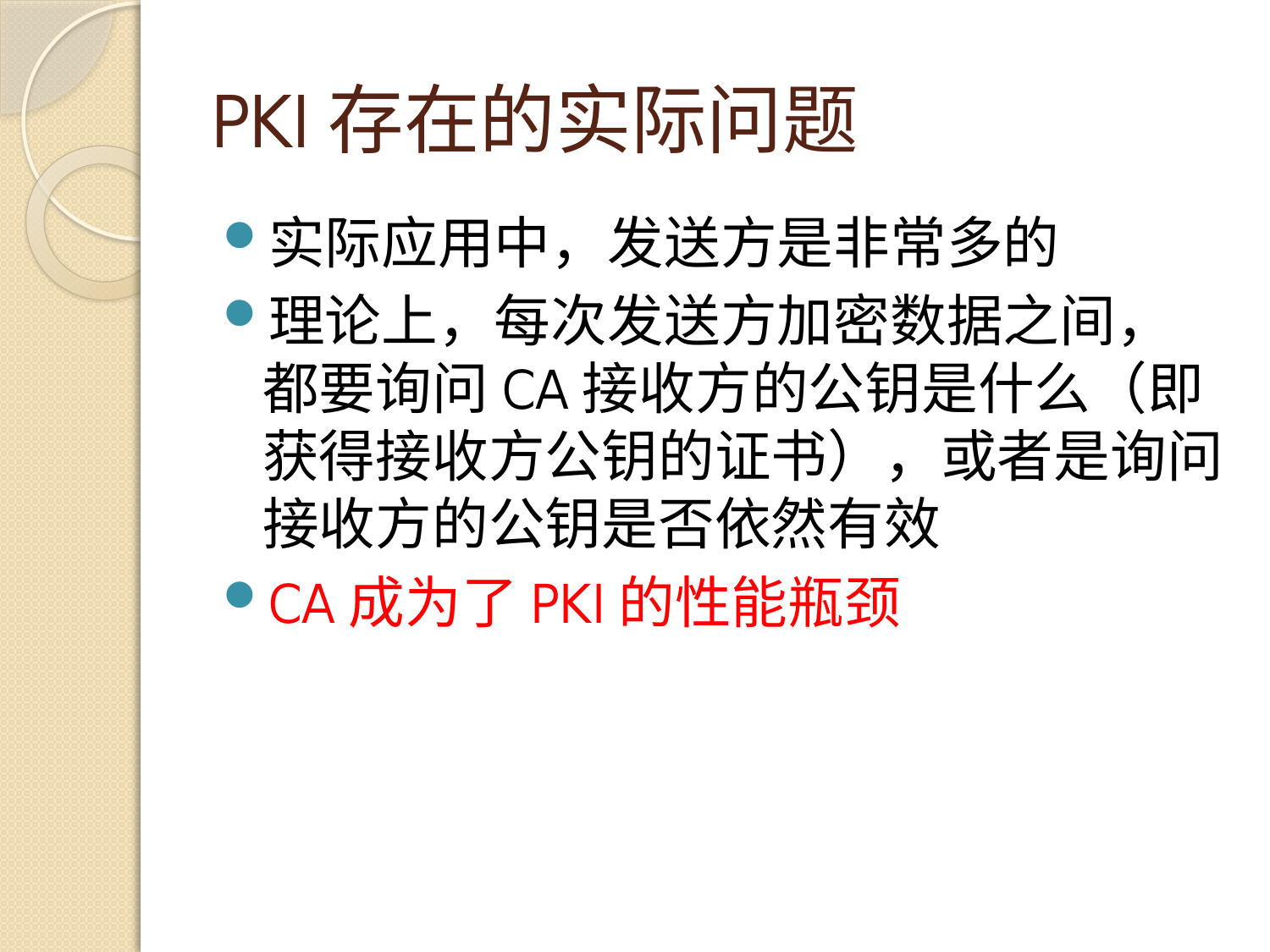

# PKI存在的实际问题
实际应用中，发送方是非常多的
理论上，每次发送方加密数据之间，都要询问CA接收方的公钥是什么（即获得接收方公钥的证书），或者是询问接收方的公钥是否依然有效
CA成为了PKI的性能瓶颈